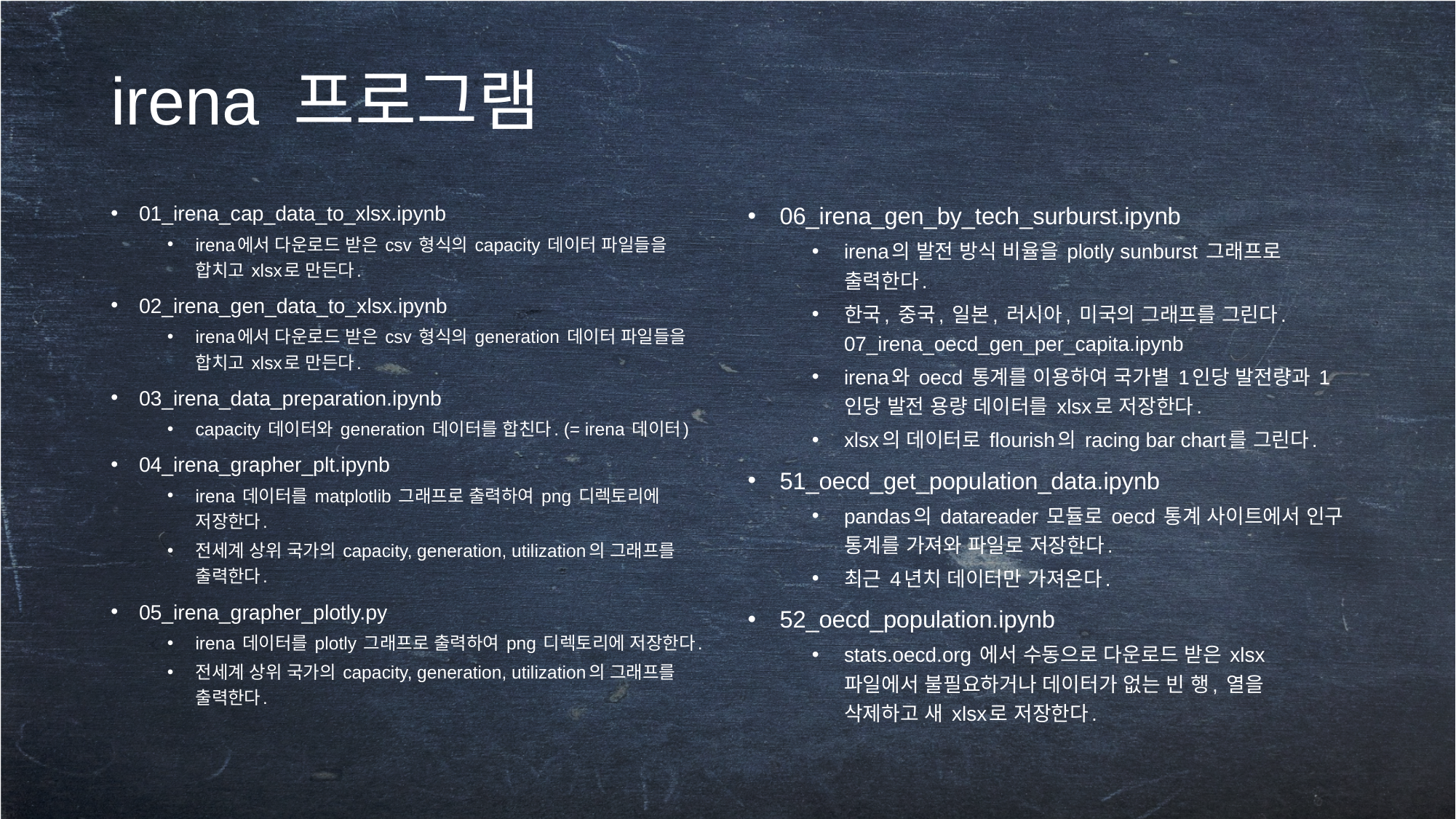

# irena 프로그램
01_irena_cap_data_to_xlsx.ipynb
irena에서 다운로드 받은 csv 형식의 capacity 데이터 파일들을 합치고 xlsx로 만든다.
02_irena_gen_data_to_xlsx.ipynb
irena에서 다운로드 받은 csv 형식의 generation 데이터 파일들을 합치고 xlsx로 만든다.
03_irena_data_preparation.ipynb
capacity 데이터와 generation 데이터를 합친다. (= irena 데이터)
04_irena_grapher_plt.ipynb
irena 데이터를 matplotlib 그래프로 출력하여 png 디렉토리에 저장한다.
전세계 상위 국가의 capacity, generation, utilization의 그래프를 출력한다.
05_irena_grapher_plotly.py
irena 데이터를 plotly 그래프로 출력하여 png 디렉토리에 저장한다.
전세계 상위 국가의 capacity, generation, utilization의 그래프를 출력한다.

06_irena_gen_by_tech_surburst.ipynb
irena의 발전 방식 비율을 plotly sunburst 그래프로 출력한다.
한국, 중국, 일본, 러시아, 미국의 그래프를 그린다. 07_irena_oecd_gen_per_capita.ipynb
irena와 oecd 통계를 이용하여 국가별 1인당 발전량과 1인당 발전 용량 데이터를 xlsx로 저장한다.
xlsx의 데이터로 flourish의 racing bar chart를 그린다.
51_oecd_get_population_data.ipynb
pandas의 datareader 모듈로 oecd 통계 사이트에서 인구 통계를 가져와 파일로 저장한다.
최근 4년치 데이터만 가져온다.
52_oecd_population.ipynb
stats.oecd.org 에서 수동으로 다운로드 받은 xlsx 파일에서 불필요하거나 데이터가 없는 빈 행, 열을 삭제하고 새 xlsx로 저장한다.